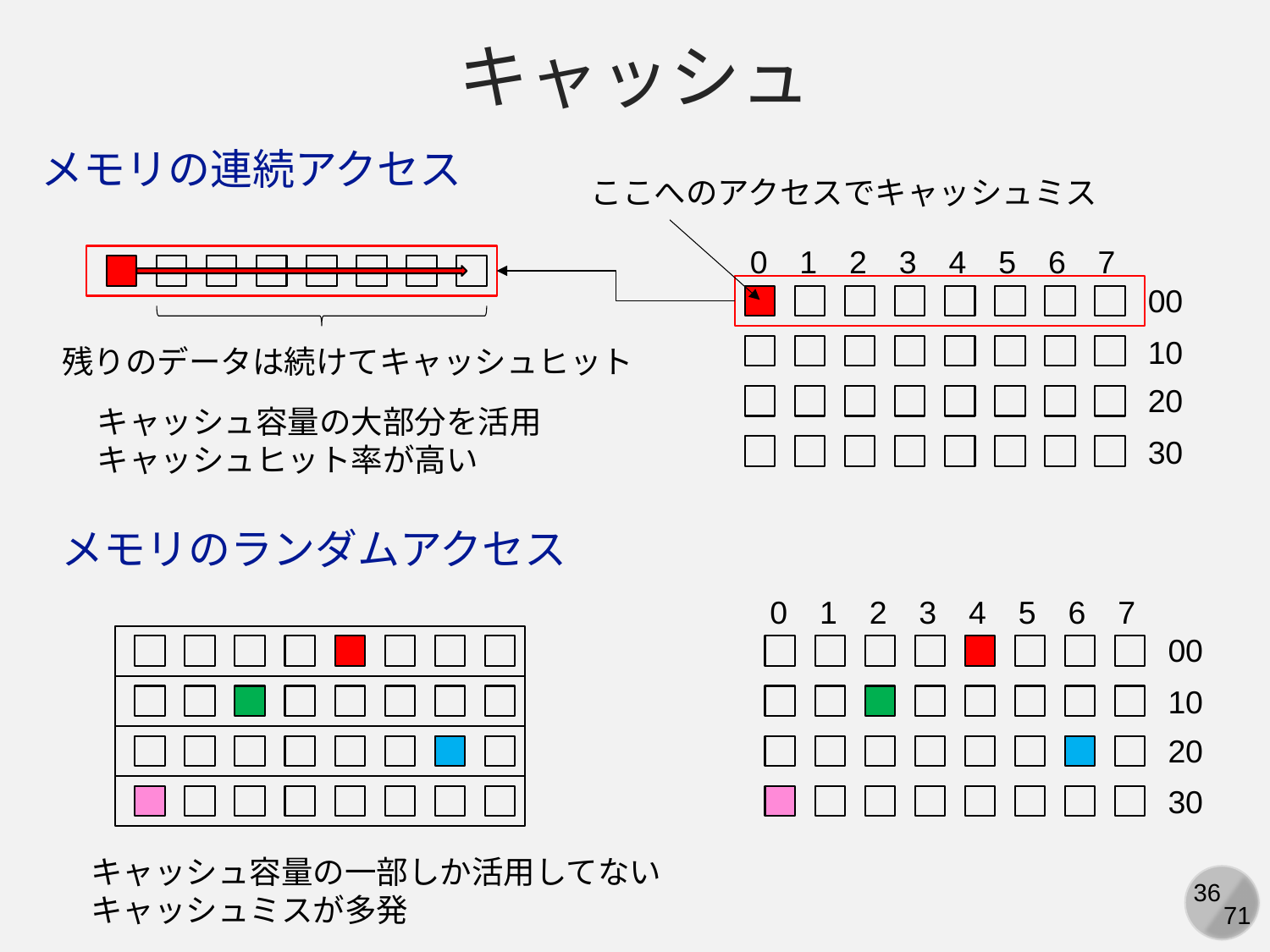

キャッシュ
メモリの連続アクセス

ここへのアクセスでキャッシュミス
0
1
2
3
4
5
6
7

00

10
残りのデータは続けてキャッシュヒット

20

キャッシュ容量の大部分を活用
キャッシュヒット率が高い
30

メモリのランダムアクセス
0
1
2
3
4
5
6
7
00

10

20

30

キャッシュ容量の一部しか活用してない
キャッシュミスが多発